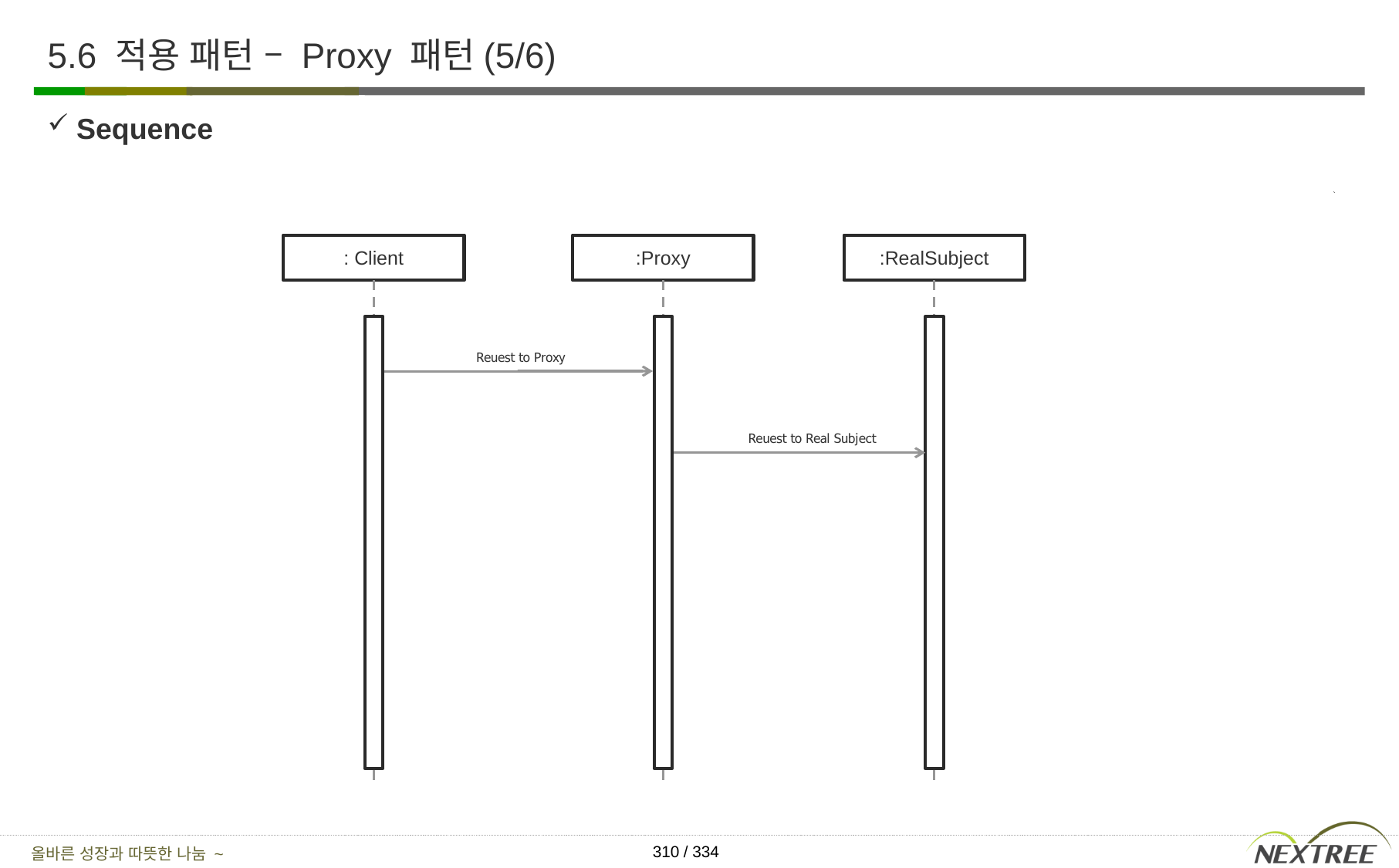

# 5.6 적용 패턴 – Proxy 패턴(5/6)
Sequence
: Client
:Proxy
:RealSubject

Reuest to Proxy

Reuest to Real Subject